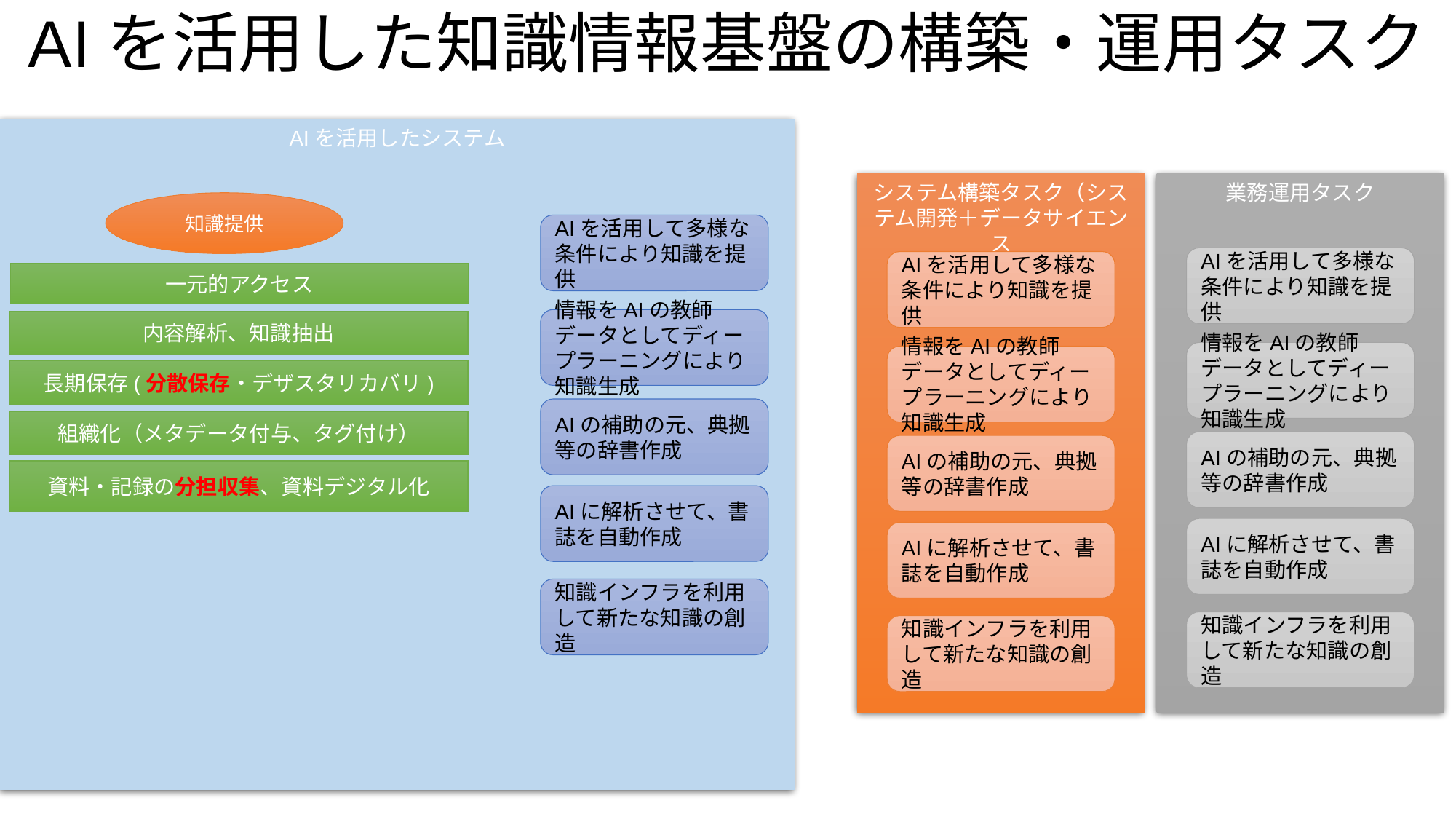

# AIを活用した知識情報基盤の構築・運用タスク
AIを活用したシステム
システム構築タスク（システム開発＋データサイエンス
業務運用タスク
知識提供
AIを活用して多様な
条件により知識を提供
AIを活用して多様な
条件により知識を提供
AIを活用して多様な
条件により知識を提供
一元的アクセス
情報をAIの教師データとしてディープラーニングにより知識生成
内容解析、知識抽出
情報をAIの教師データとしてディープラーニングにより知識生成
情報をAIの教師データとしてディープラーニングにより知識生成
長期保存(分散保存・デザスタリカバリ)
AIの補助の元、典拠等の辞書作成
組織化（メタデータ付与、タグ付け）
AIの補助の元、典拠等の辞書作成
AIの補助の元、典拠等の辞書作成
資料・記録の分担収集、資料デジタル化
AIに解析させて、書誌を自動作成
AIに解析させて、書誌を自動作成
AIに解析させて、書誌を自動作成
知識インフラを利用して新たな知識の創造
知識インフラを利用して新たな知識の創造
知識インフラを利用して新たな知識の創造